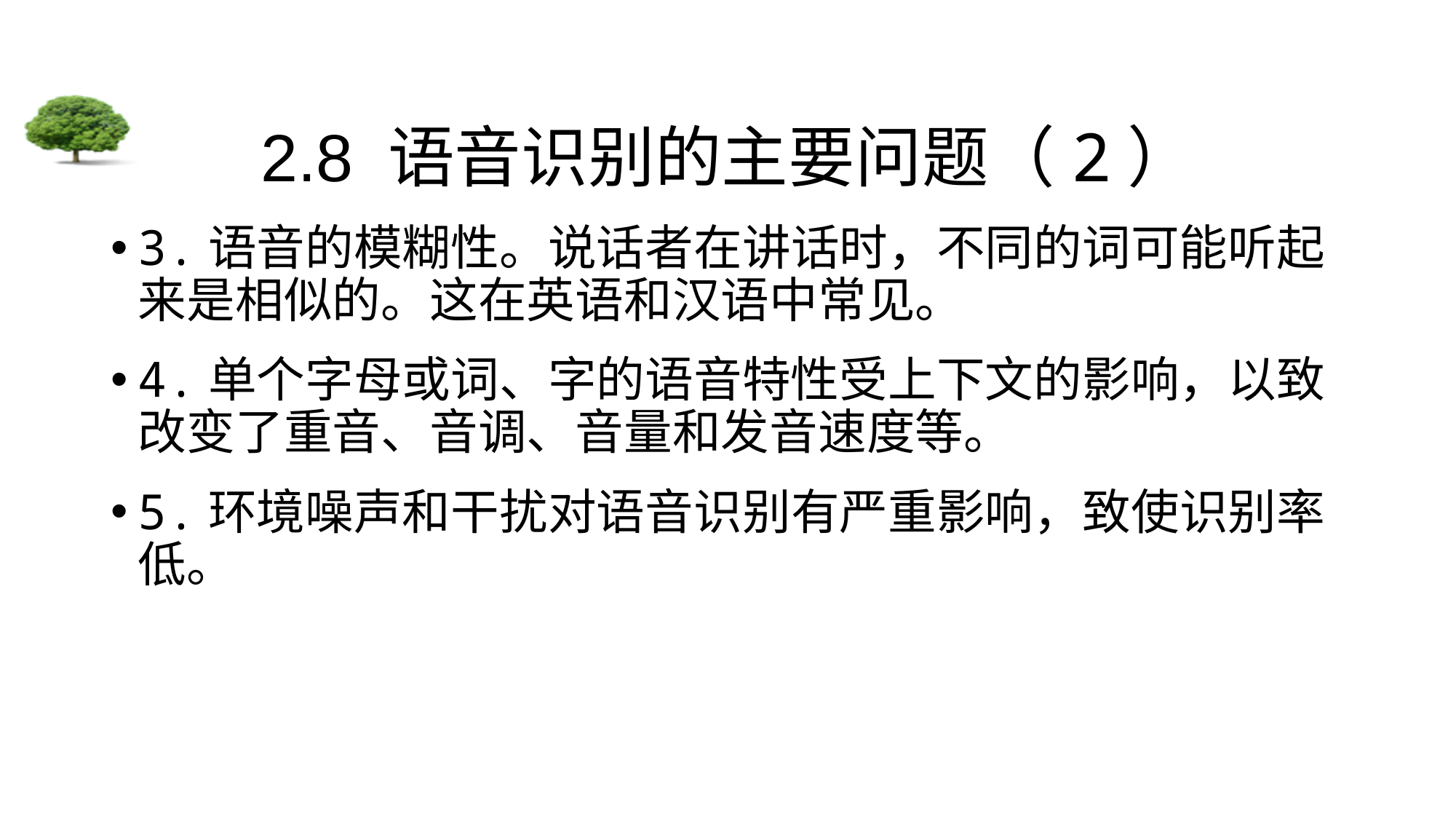

# 2.8 语音识别的主要问题（2）
3.语音的模糊性。说话者在讲话时，不同的词可能听起来是相似的。这在英语和汉语中常见。
4.单个字母或词、字的语音特性受上下文的影响，以致改变了重音、音调、音量和发音速度等。
5.环境噪声和干扰对语音识别有严重影响，致使识别率低。